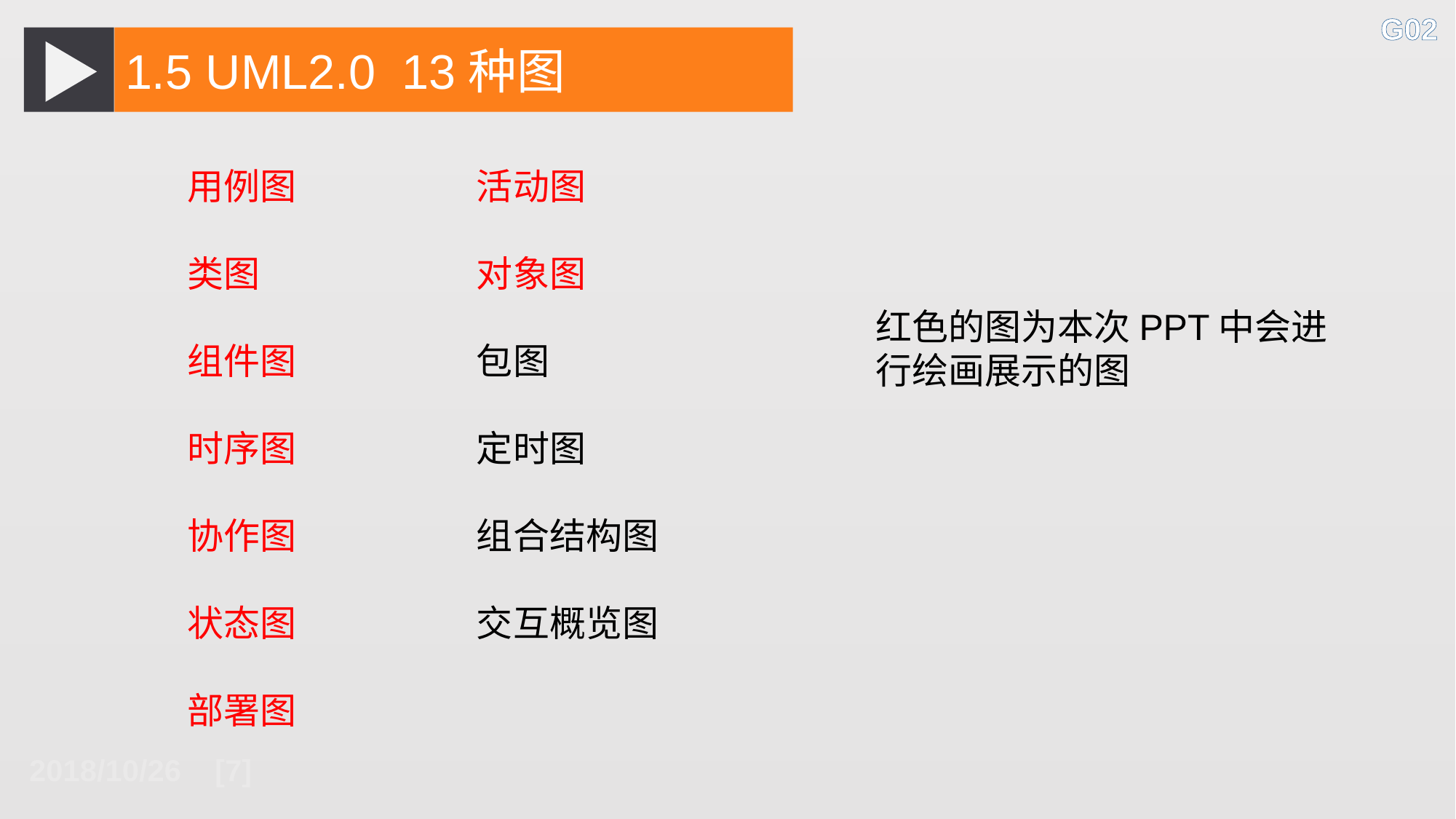

G02

1.5 UML2.0  13种图

用例图

类图

组件图

时序图

协作图

状态图

部署图
活动图

对象图

包图

定时图

组合结构图

交互概览图

红色的图为本次PPT中会进行绘画展示的图
2018/10/26    [7]